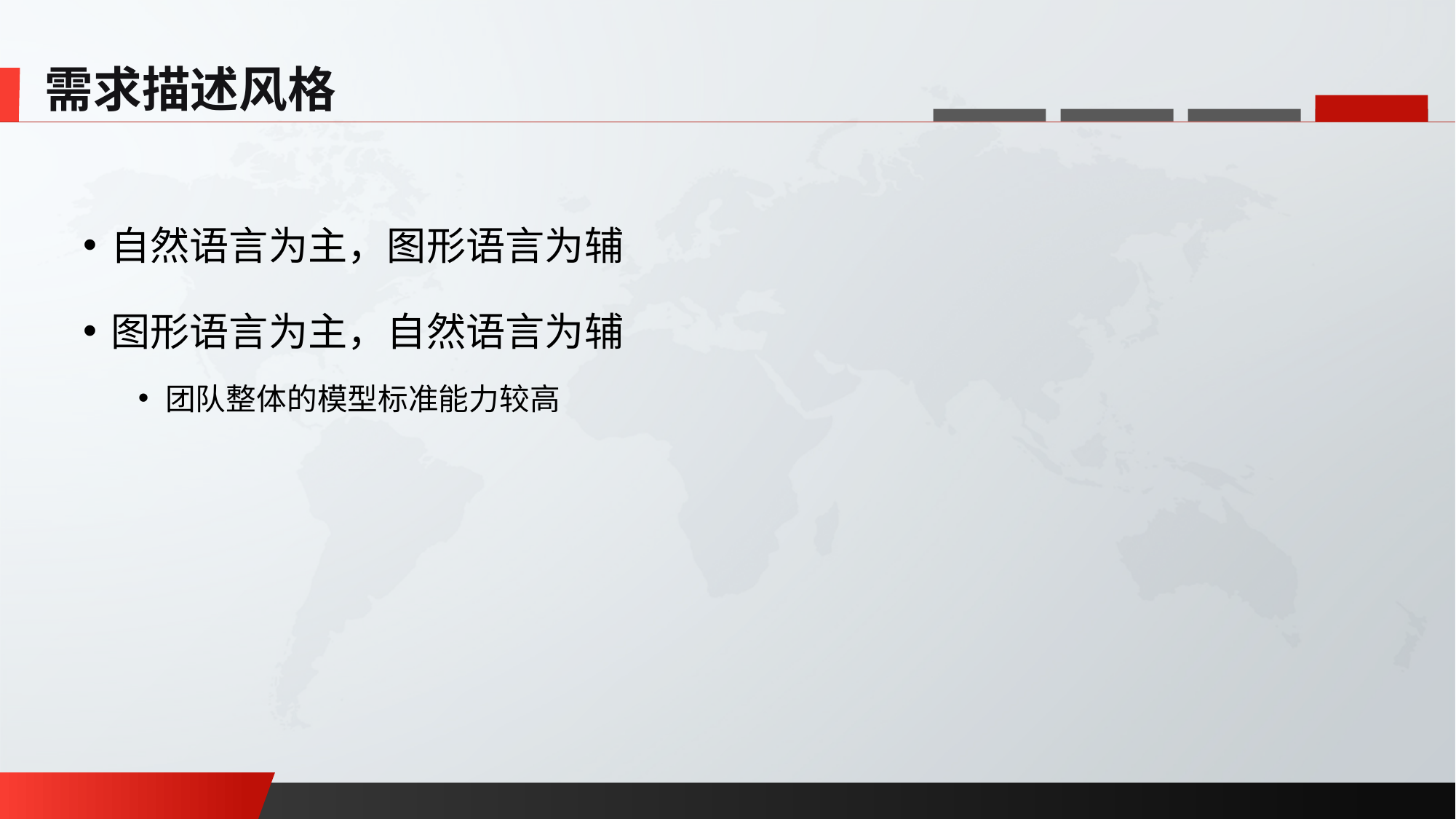

需求描述风格

自然语言为主，图形语言为辅
图形语言为主，自然语言为辅
团队整体的模型标准能力较高